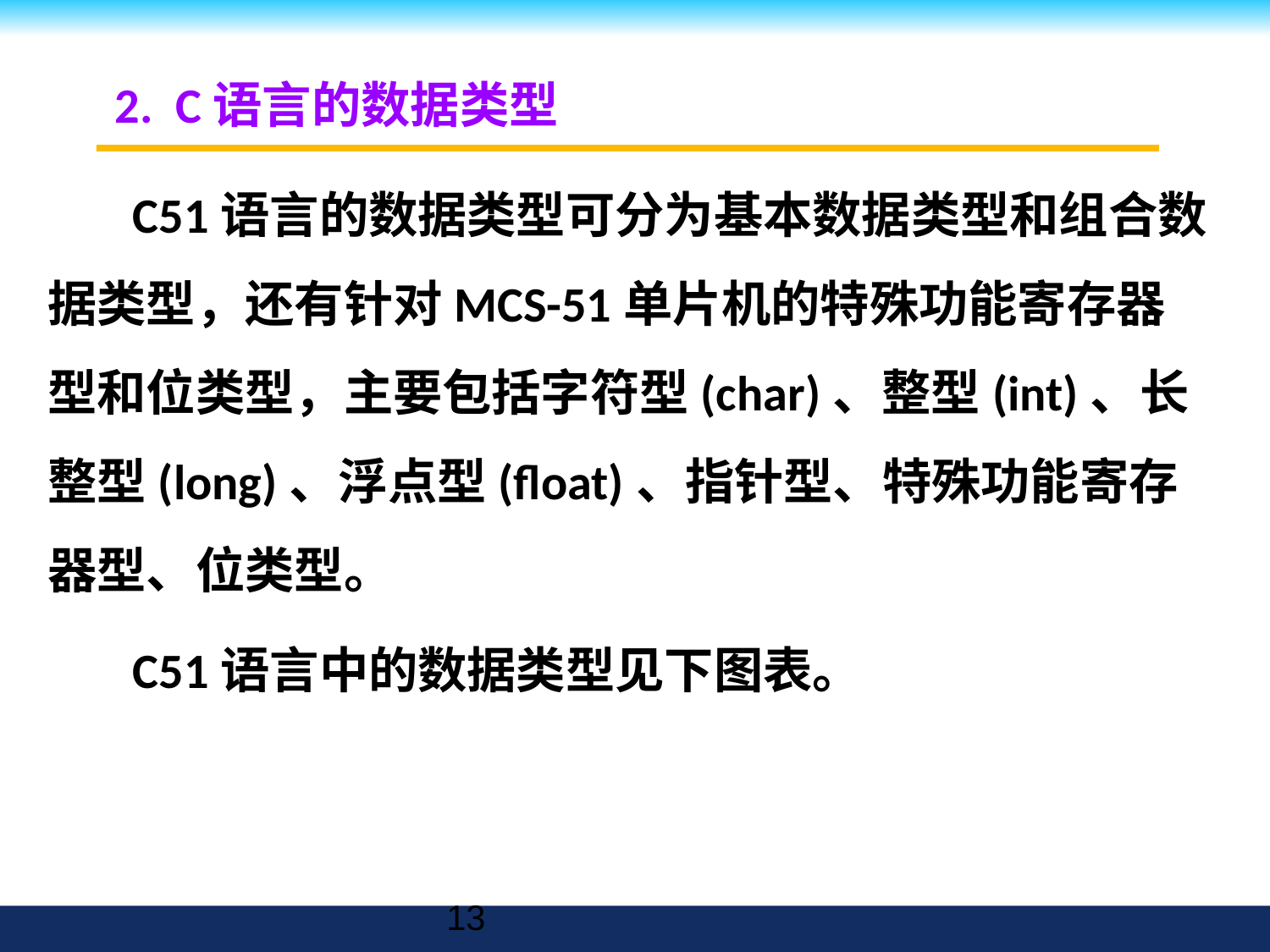

# 2.  C语言的数据类型
C51语言的数据类型可分为基本数据类型和组合数据类型，还有针对MCS-51单片机的特殊功能寄存器型和位类型，主要包括字符型(char)、整型(int)、长整型(long)、浮点型(float)、指针型、特殊功能寄存器型、位类型。
C51语言中的数据类型见下图表。
13